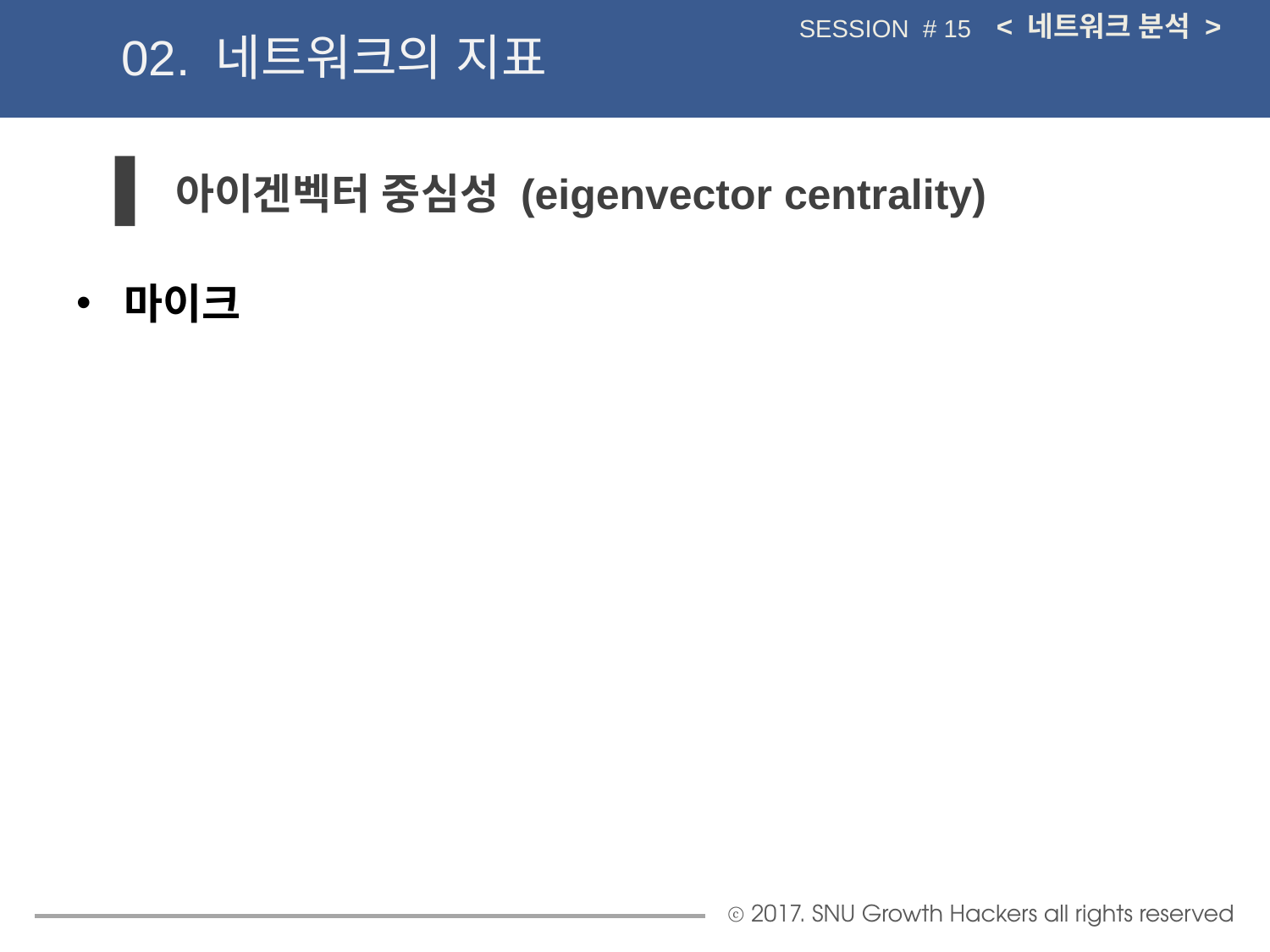

< 네트워크 분석 >
SESSION  # 15
02. 네트워크의 지표

아이겐벡터 중심성 (eigenvector centrality)
마이크
ⓒ 2017. SNU Growth Hackers all rights reserved